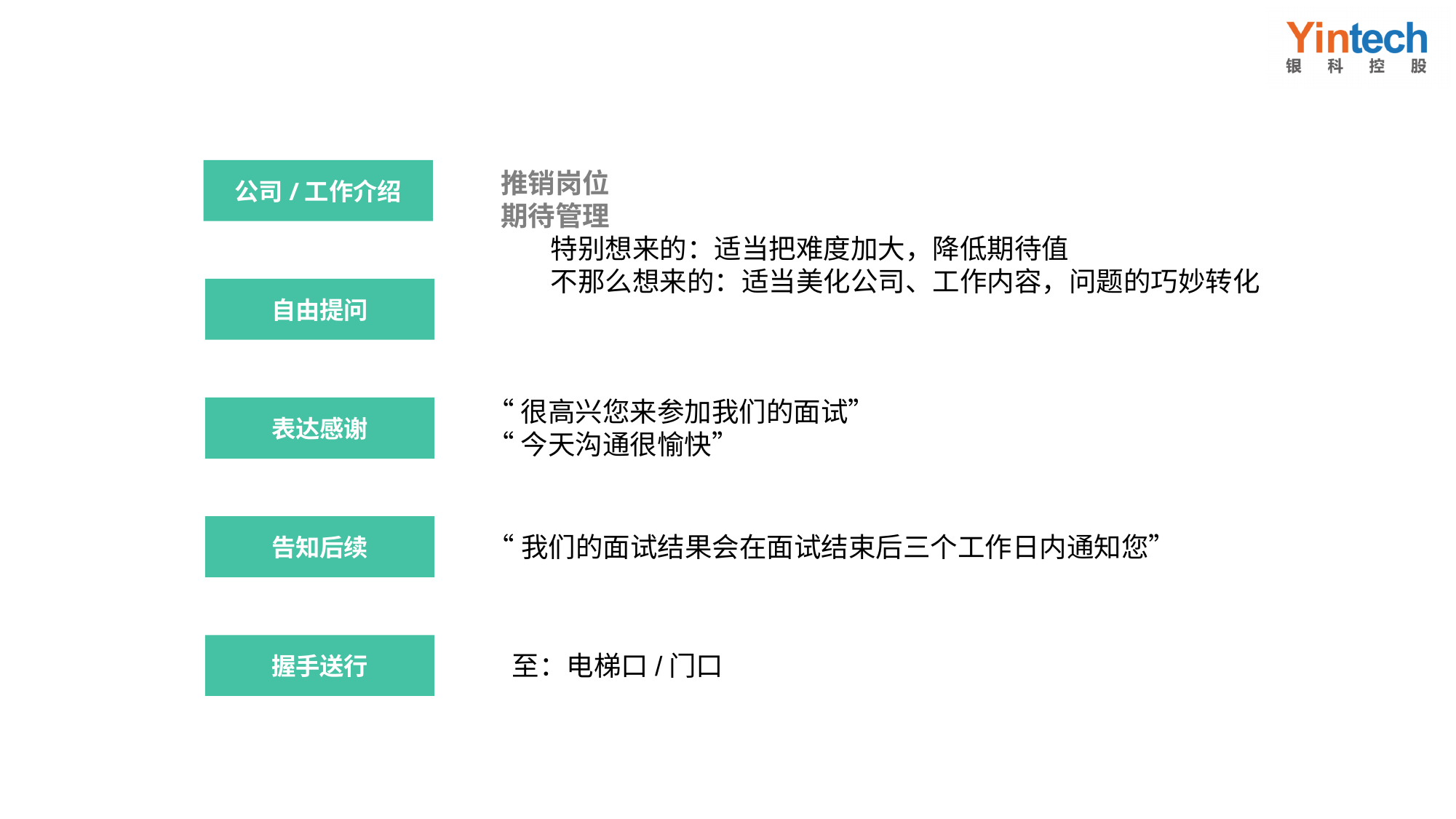

公司/工作介绍
推销岗位
期待管理
       特别想来的：适当把难度加大，降低期待值
       不那么想来的：适当美化公司、工作内容，问题的巧妙转化
自由提问
“很高兴您来参加我们的面试”
“今天沟通很愉快”
表达感谢
告知后续
“我们的面试结果会在面试结束后三个工作日内通知您”
握手送行
至：电梯口/门口